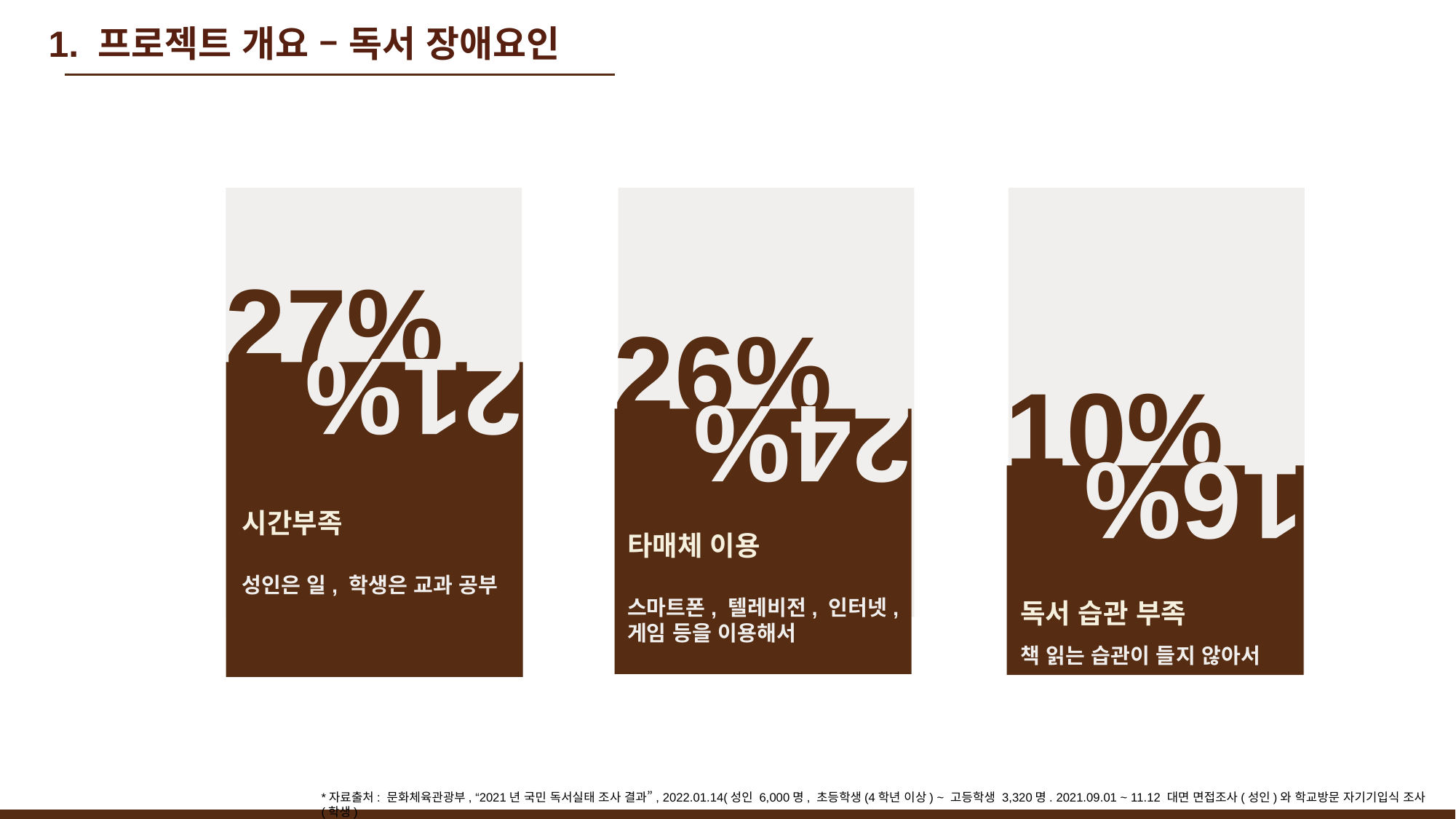

# 1. 프로젝트 개요 – 독서 장애요인

26%
24%

타매체 이용

스마트폰, 텔레비전, 인터넷, 게임 등을 이용해서

10%
16%

독서 습관 부족
책 읽는 습관이 들지 않아서

27%
21%

시간부족

성인은 일, 학생은 교과 공부
*자료출처: 문화체육관광부, “2021년 국민 독서실태 조사 결과”, 2022.01.14(성인 6,000명, 초등학생(4학년 이상) ~ 고등학생 3,320명. 2021.09.01 ~ 11.12 대면 면접조사(성인)와 학교방문 자기기입식 조사(학생)